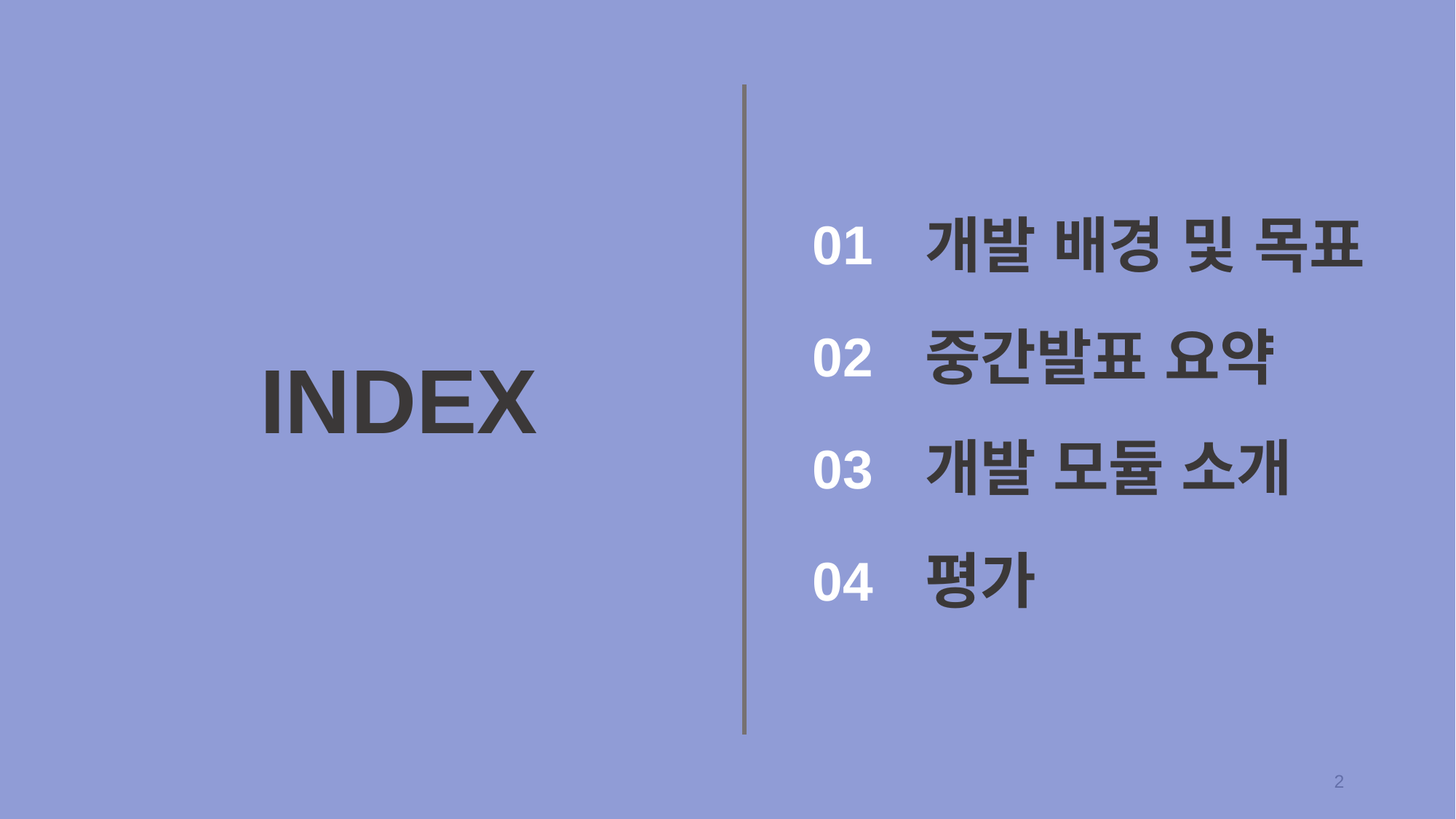

개발 배경 및 목표
01
중간발표 요약
02
INDEX
개발 모듈 소개
03
평가
04
2